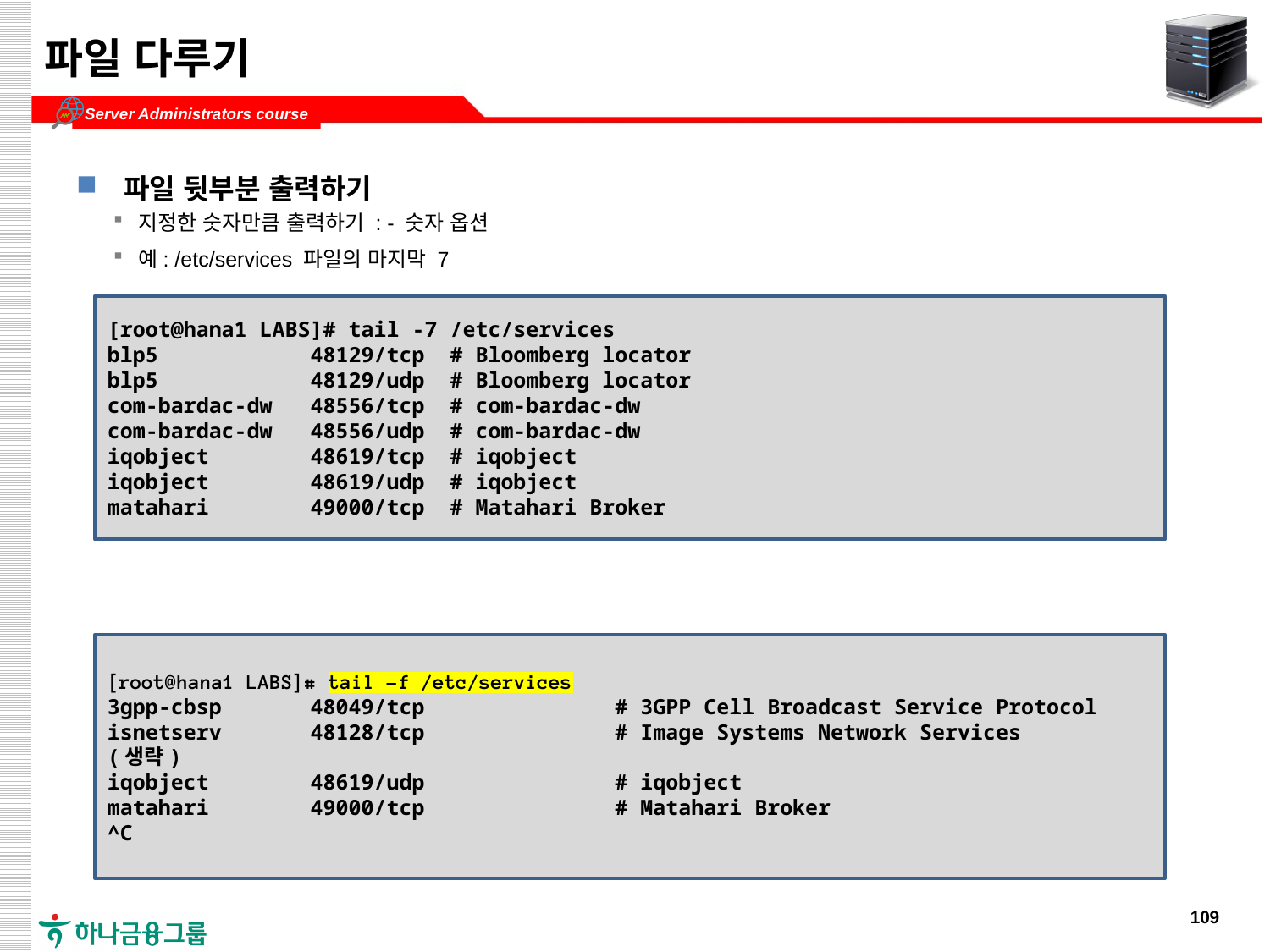

# 파일 다루기
파일 뒷부분 출력하기
지정한 숫자만큼 출력하기 : - 숫자 옵션
예: /etc/services 파일의 마지막 7

파일 내용을 주기적으로 반복 출력하기 : -f 옵션
 -f 옵션을 사용하면 파일 출력이 종료되지 않고 대기 상태가 되며 파일 내용이 주기적으로 반복 출력
[root@hana1 LABS]# tail -7 /etc/services
blp5            48129/tcp  # Bloomberg locator
blp5            48129/udp  # Bloomberg locator
com-bardac-dw   48556/tcp  # com-bardac-dw
com-bardac-dw   48556/udp  # com-bardac-dw
iqobject        48619/tcp  # iqobject
iqobject        48619/udp  # iqobject
matahari        49000/tcp  # Matahari Broker
[root@hana1 LABS]# tail -f /etc/services
3gpp-cbsp       48049/tcp               # 3GPP Cell Broadcast Service Protocol
isnetserv       48128/tcp               # Image Systems Network Services
(생략)
iqobject        48619/udp               # iqobject
matahari        49000/tcp               # Matahari Broker
^C